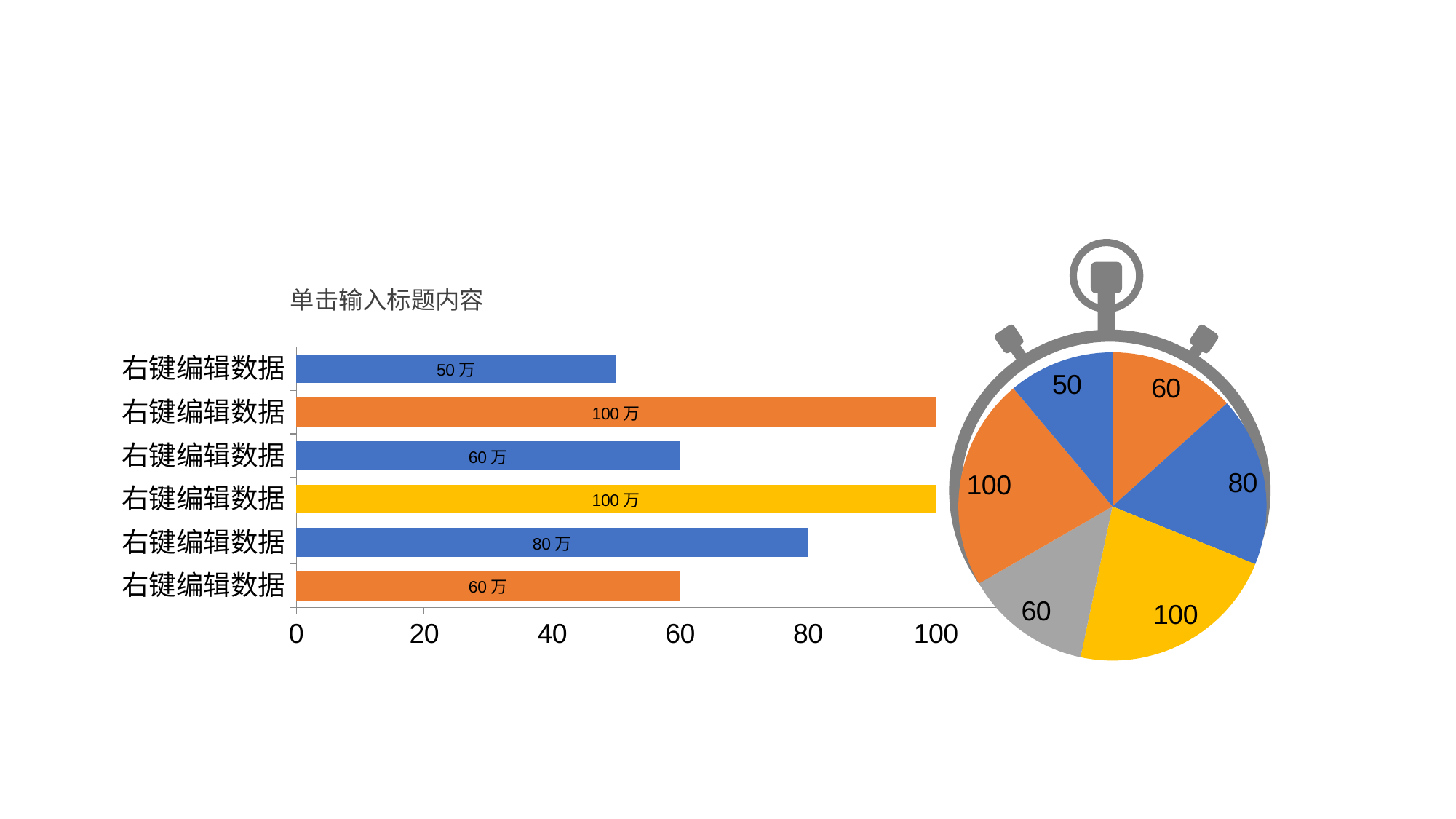

单击输入标题内容

### Chart

| Category | 销售额 |
|---|---|
| 流动资金 | 60.0 |
| 办公地改善及扩建 | 80.0 |
| 扩招人员及人员工资 | 100.0 |
| 市场运营与宣传 | 60.0 |
| 研发投入 | 100.0 |
| 研发实验设备及服务器 | 50.0 |

### Chart

| Category | 系列 1 |
|---|---|
| 右键编辑数据 | 60.0 |
| 右键编辑数据 | 80.0 |
| 右键编辑数据 | 100.0 |
| 右键编辑数据 | 60.0 |
| 右键编辑数据 | 100.0 |
| 右键编辑数据 | 50.0 |